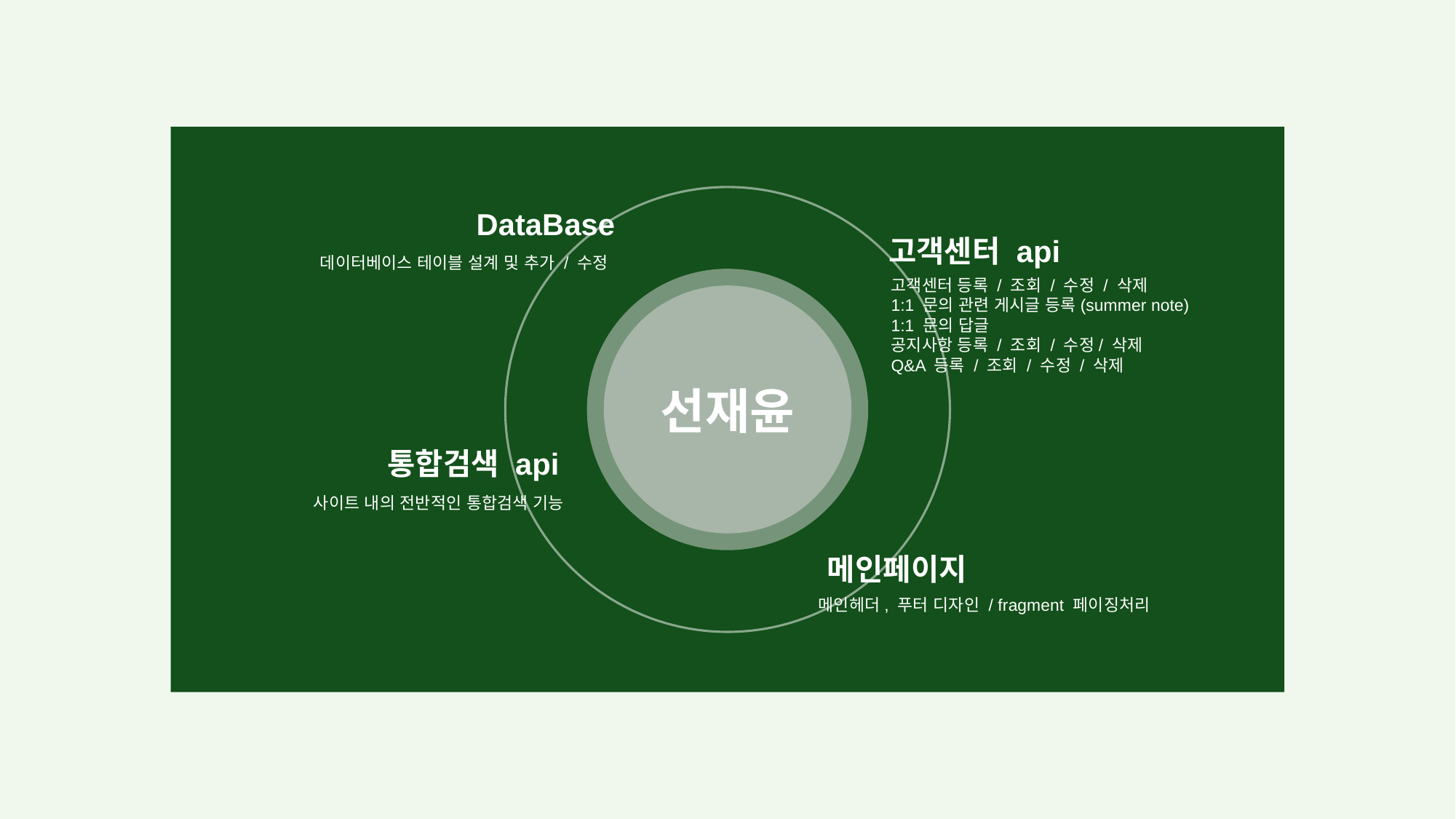

DataBase
고객센터 api
데이터베이스 테이블 설계 및 추가 / 수정

고객센터 등록 / 조회 / 수정 / 삭제
1:1 문의 관련 게시글 등록(summer note)
1:1 문의 답글
공지사항 등록 / 조회 / 수정/ 삭제
Q&A 등록 / 조회 / 수정 / 삭제

선재윤
통합검색 api
사이트 내의 전반적인 통합검색 기능
메인페이지
메인헤더, 푸터 디자인 / fragment 페이징처리